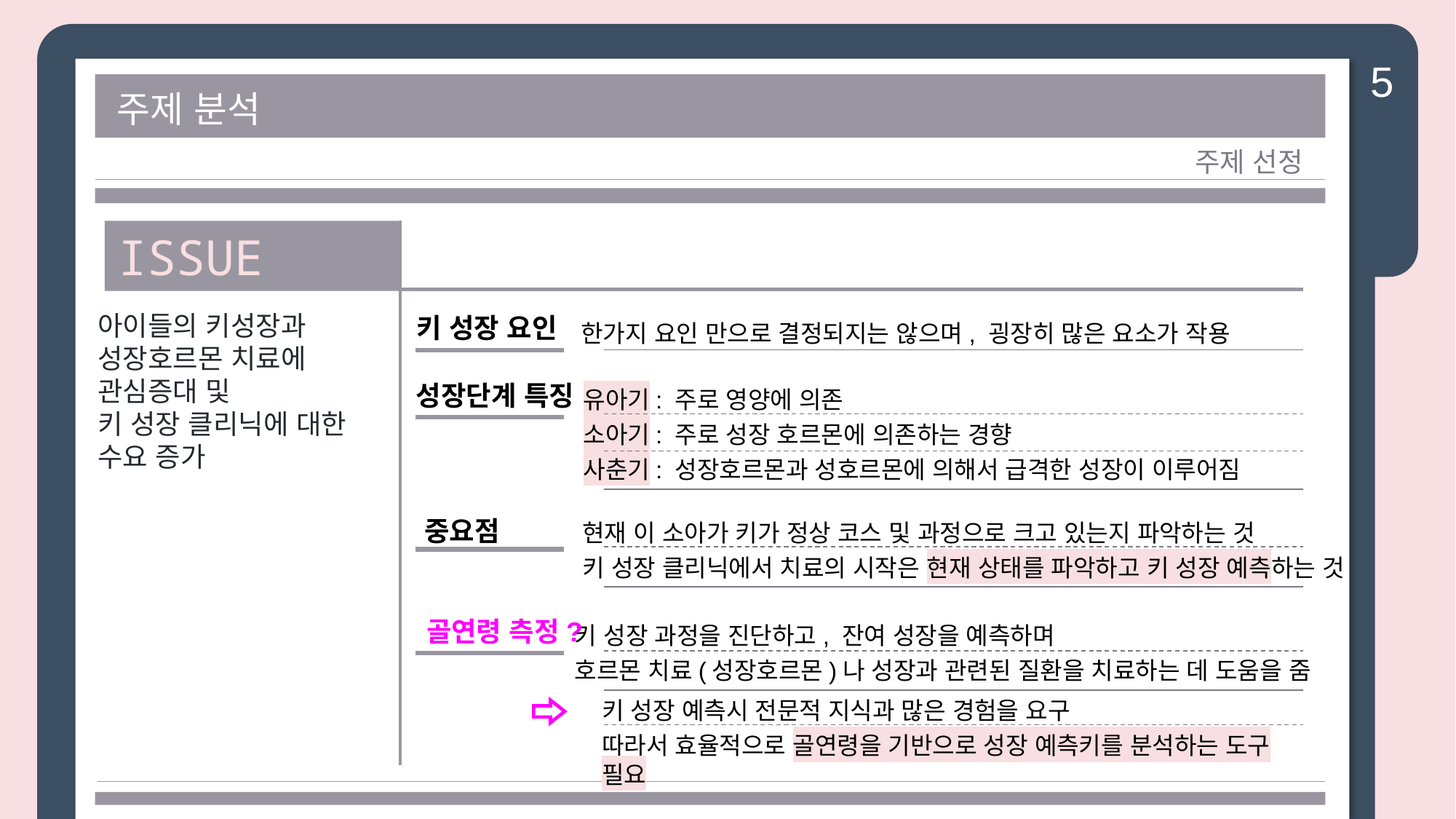

5

주제 분석
주제 선정

ISSUE
아이들의 키성장과
성장호르몬 치료에
관심증대 및
키 성장 클리닉에 대한
수요 증가
키 성장 요인
 한가지 요인 만으로 결정되지는 않으며, 굉장히 많은 요소가 작용
성장단계 특징
유아기: 주로 영양에 의존
소아기: 주로 성장 호르몬에 의존하는 경향
사춘기: 성장호르몬과 성호르몬에 의해서 급격한 성장이 이루어짐
중요점
현재 이 소아가 키가 정상 코스 및 과정으로 크고 있는지 파악하는 것
키 성장 클리닉에서 치료의 시작은 현재 상태를 파악하고 키 성장 예측하는 것
골연령 측정?
키 성장 과정을 진단하고, 잔여 성장을 예측하며
호르몬 치료(성장호르몬)나 성장과 관련된 질환을 치료하는 데 도움을 줌
키 성장 예측시 전문적 지식과 많은 경험을 요구
따라서 효율적으로 골연령을 기반으로 성장 예측키를 분석하는 도구 필요